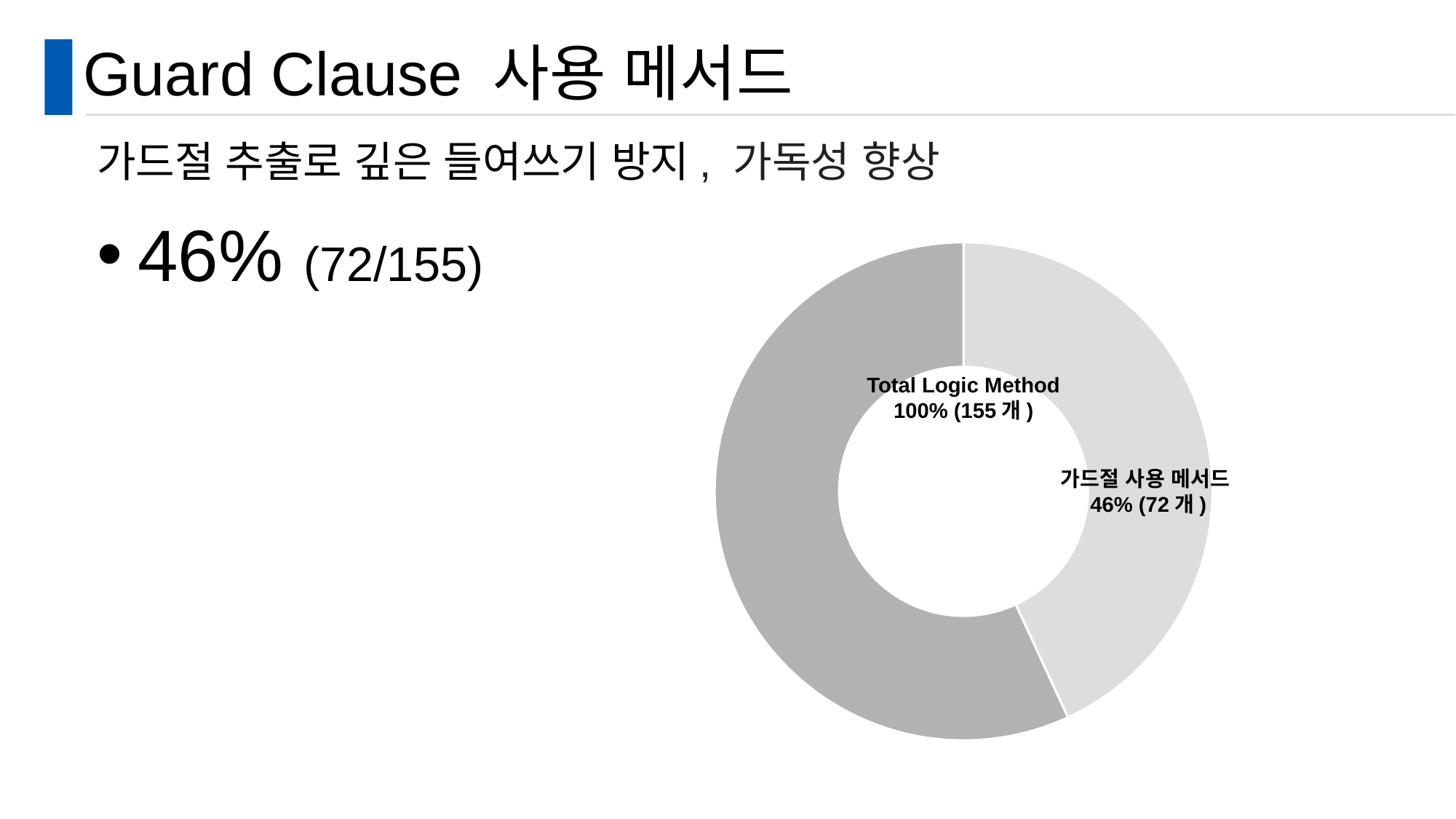

# Guard Clause 사용 메서드
가드절 추출로 깊은 들여쓰기 방지, 가독성 향상
46% (72/155)

### Chart

| Category |  |
|---|---|
Total Logic Method
100% (155개)
가드절 사용 메서드
46% (72개)